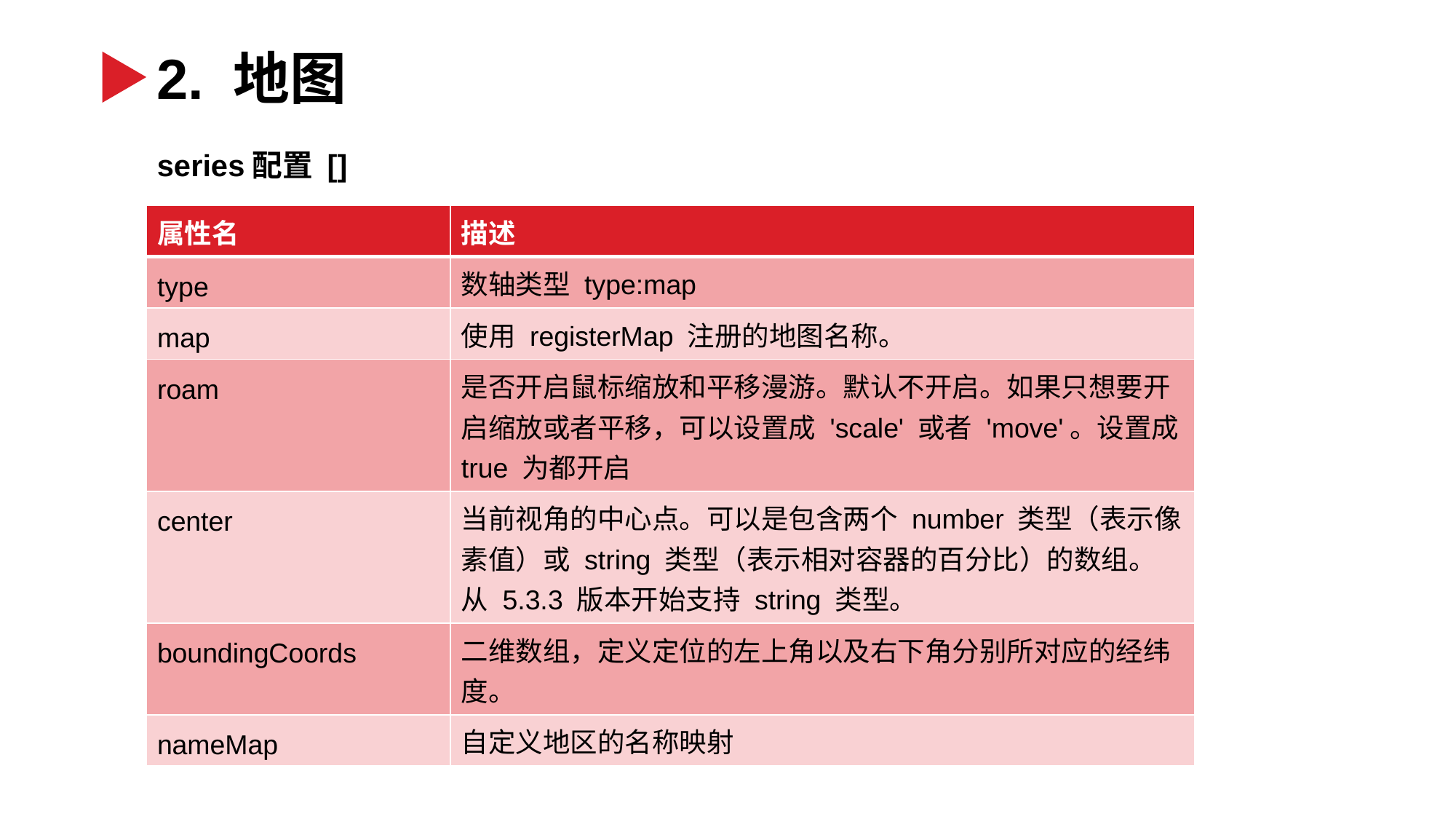

2. 地图

series配置 []
| 属性名 | 描述 |
| --- | --- |
| type | 数轴类型 type:map |
| map | 使用 registerMap 注册的地图名称。 |
| roam | 是否开启鼠标缩放和平移漫游。默认不开启。如果只想要开启缩放或者平移，可以设置成 'scale' 或者 'move'。设置成 true 为都开启 |
| center | 当前视角的中心点。可以是包含两个 number 类型（表示像素值）或 string 类型（表示相对容器的百分比）的数组。 从 5.3.3 版本开始支持 string 类型。 |
| boundingCoords | 二维数组，定义定位的左上角以及右下角分别所对应的经纬度。 |
| nameMap | 自定义地区的名称映射 |